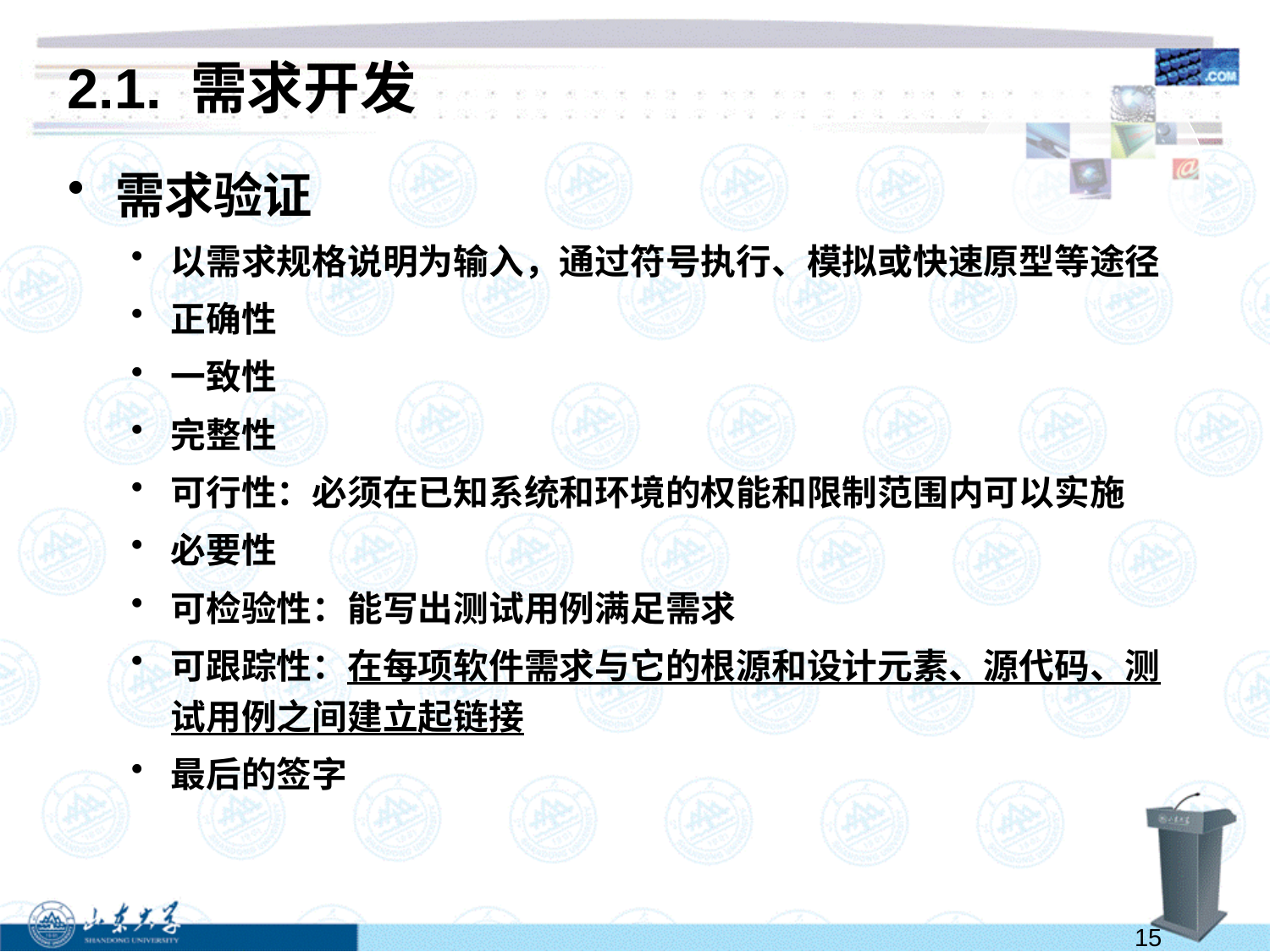

# 2.1. 需求开发
需求验证
以需求规格说明为输入，通过符号执行、模拟或快速原型等途径
正确性
一致性
完整性
可行性：必须在已知系统和环境的权能和限制范围内可以实施
必要性
可检验性：能写出测试用例满足需求
可跟踪性：在每项软件需求与它的根源和设计元素、源代码、测试用例之间建立起链接
最后的签字
15